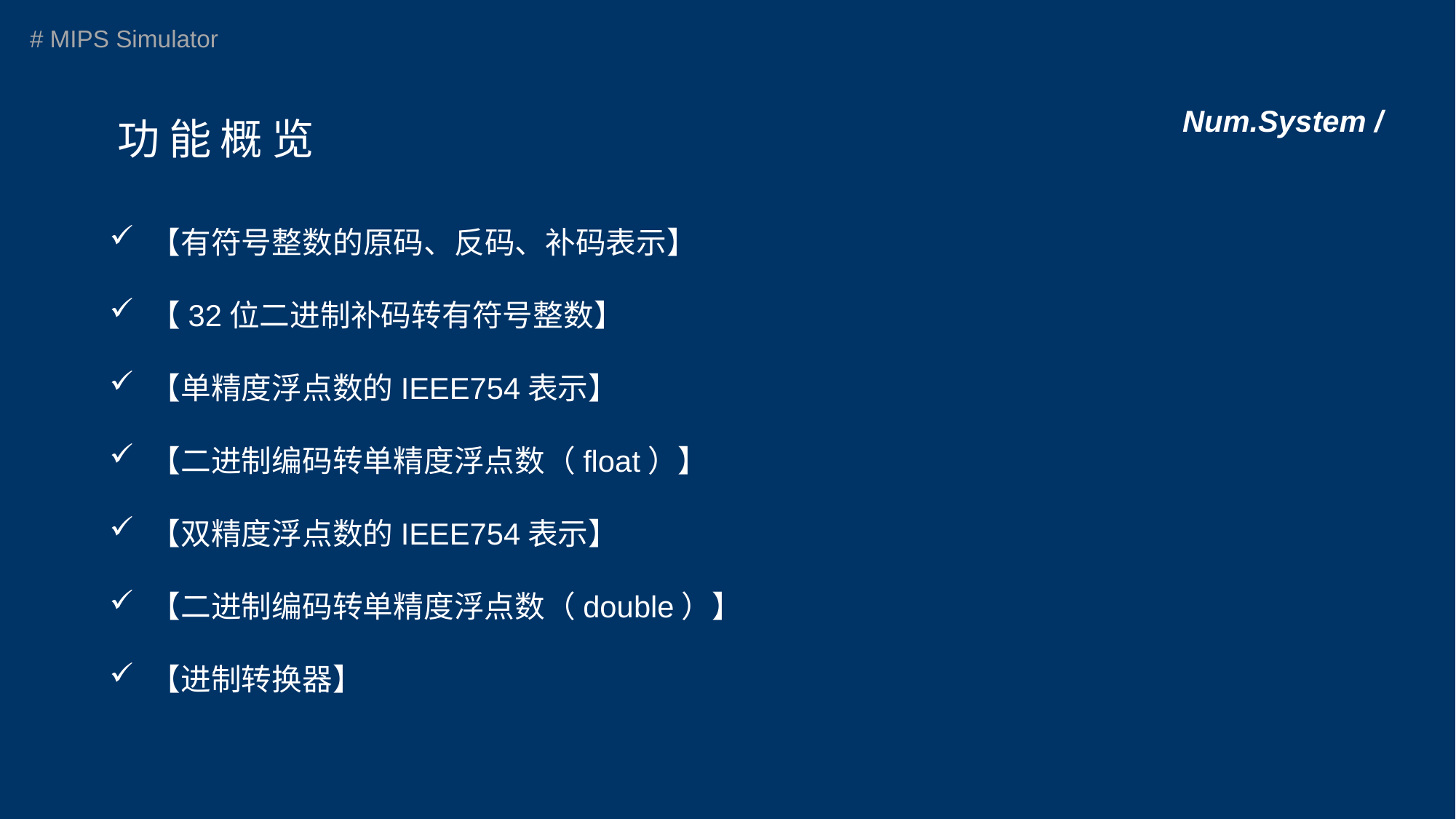

# Num.System /
功能概览
【有符号整数的原码、反码、补码表示】
【32位二进制补码转有符号整数】
【单精度浮点数的IEEE754表示】
【二进制编码转单精度浮点数（float）】
【双精度浮点数的IEEE754表示】
【二进制编码转单精度浮点数（double）】
【进制转换器】